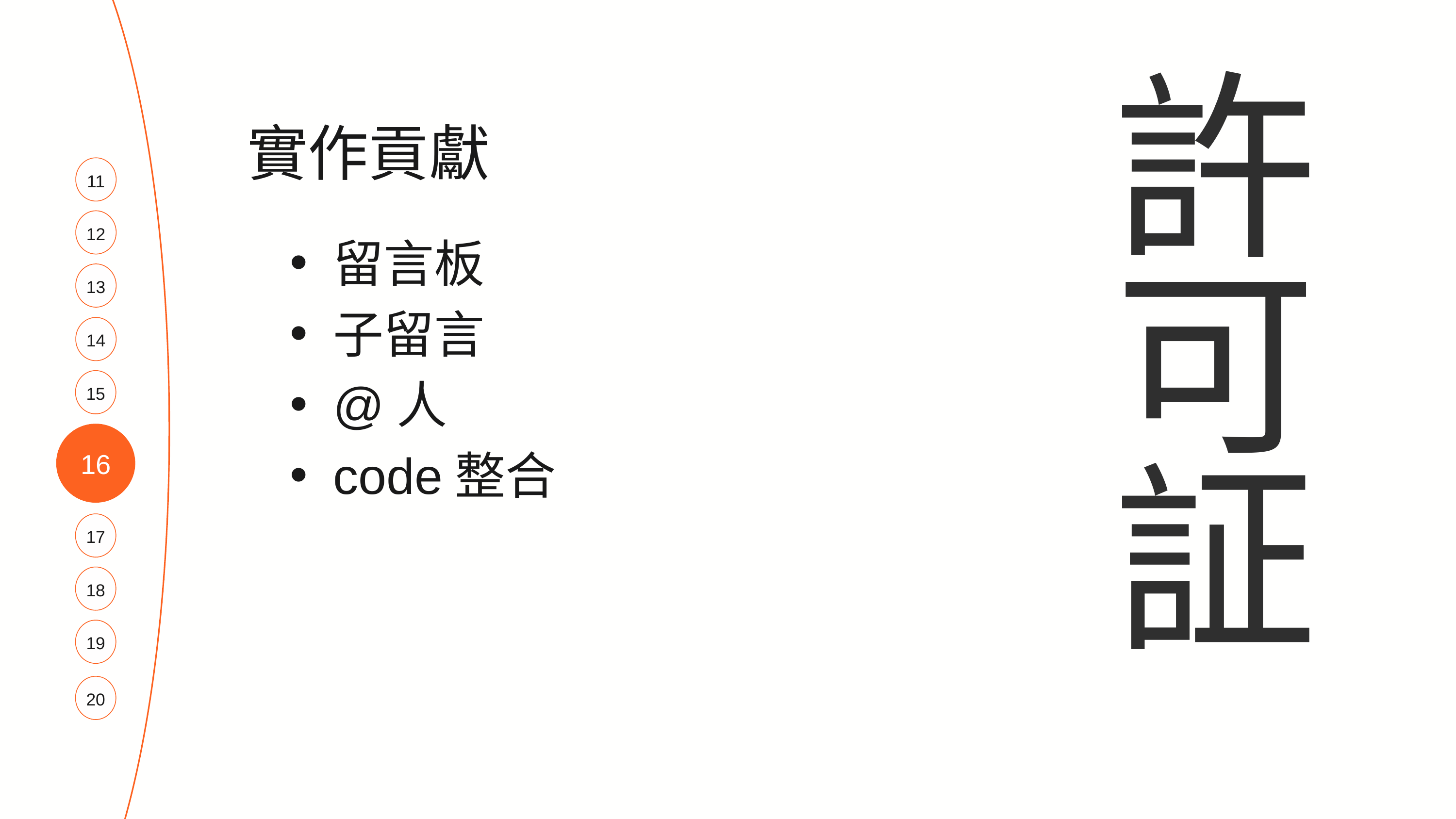

許可証
實作貢獻

11

12
留言板
子留言
@人
code整合

13

14

15

16

17

18

19

20